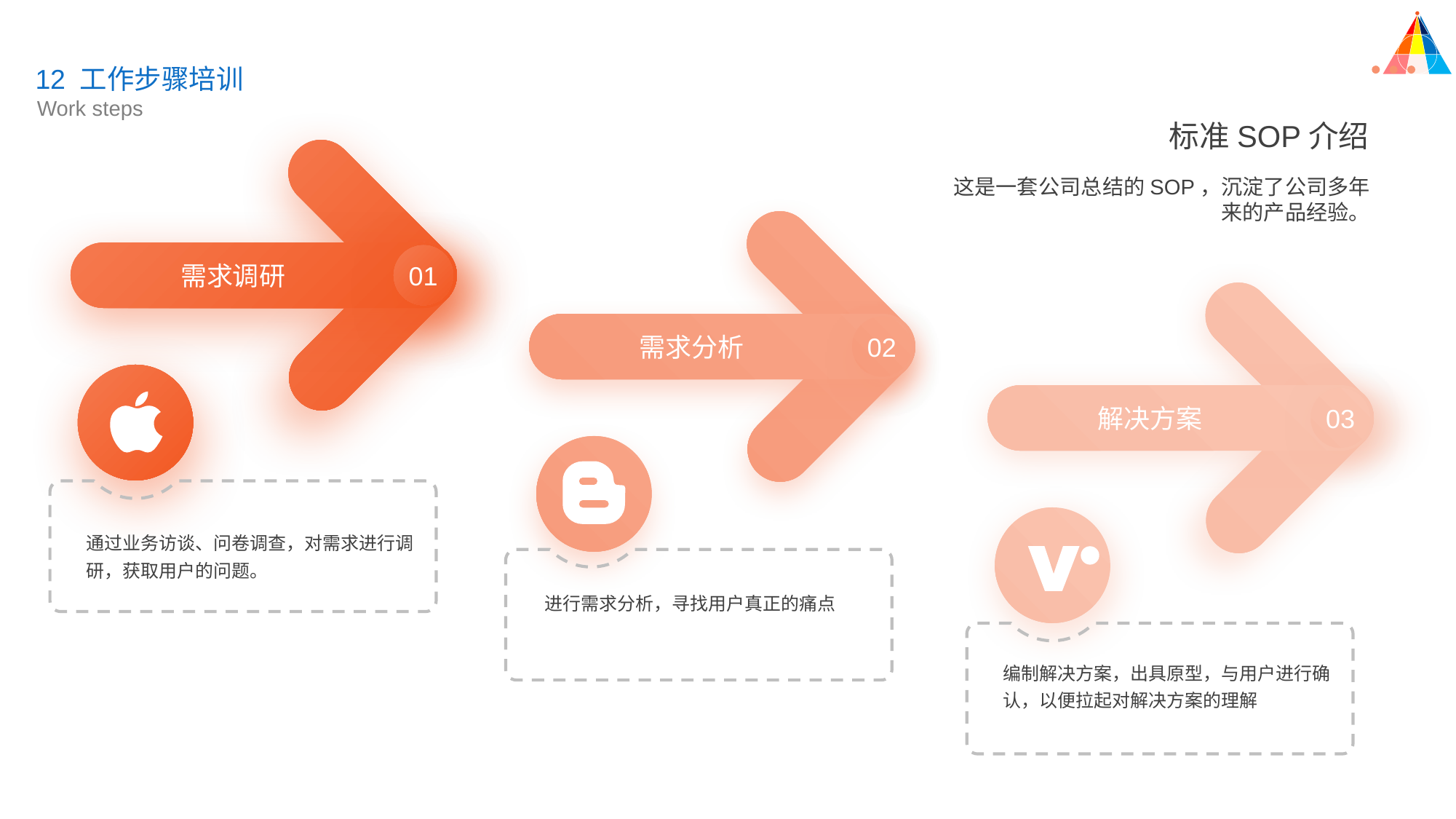

12 工作步骤培训
Work steps

标准SOP介绍

这是一套公司总结的SOP，沉淀了公司多年来的产品经验。

需求调研
01

需求分析
02

通过业务访谈、问卷调查，对需求进行调研，获取用户的问题。
解决方案
03

进行需求分析，寻找用户真正的痛点

编制解决方案，出具原型，与用户进行确认，以便拉起对解决方案的理解